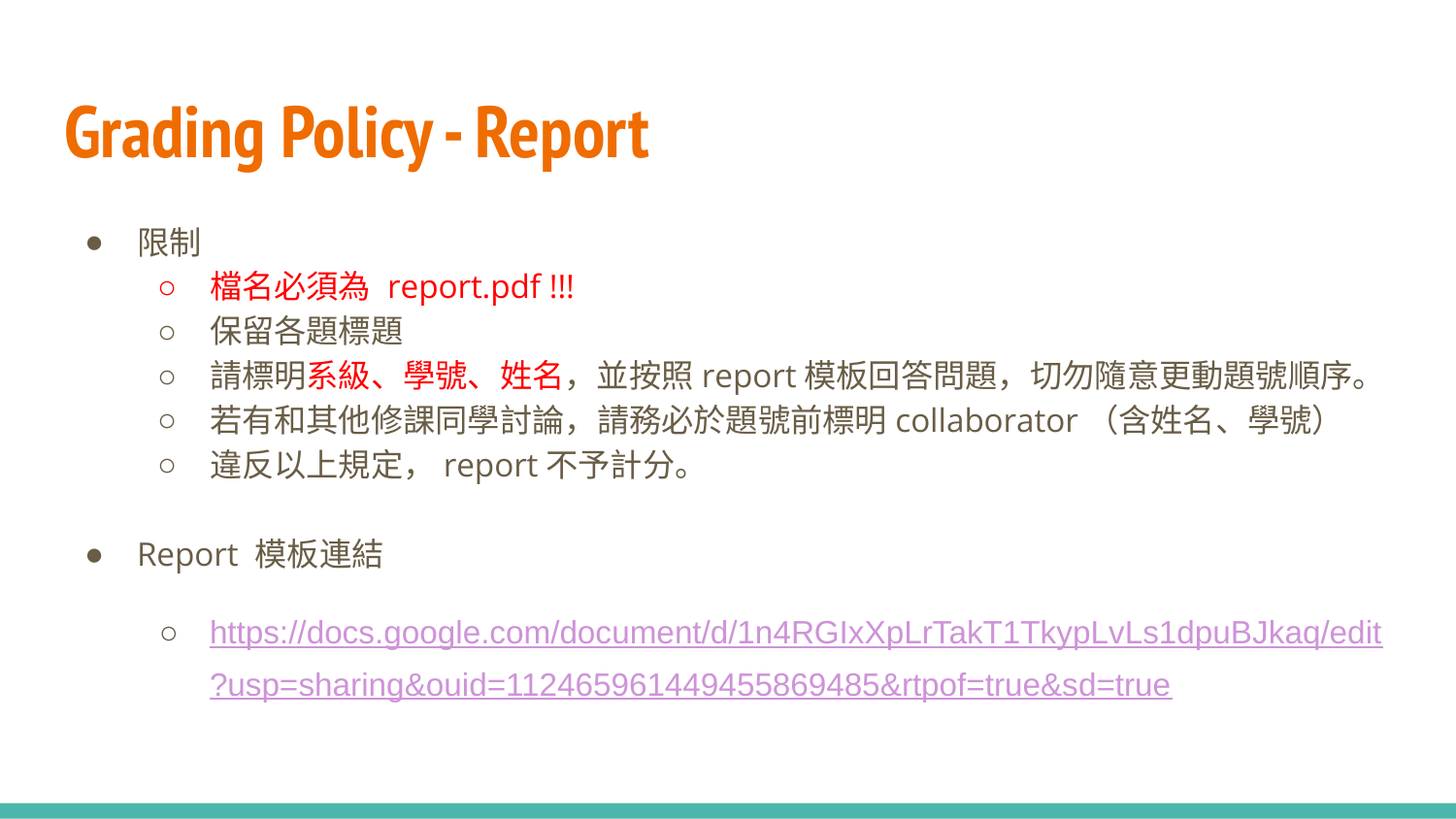

# Grading Policy - Report
限制
檔名必須為 report.pdf !!!
保留各題標題
請標明系級、學號、姓名，並按照report模板回答問題，切勿隨意更動題號順序。
若有和其他修課同學討論，請務必於題號前標明collaborator（含姓名、學號）
違反以上規定，report不予計分。
Report 模板連結
https://docs.google.com/document/d/1n4RGIxXpLrTakT1TkypLvLs1dpuBJkaq/edit?usp=sharing&ouid=112465961449455869485&rtpof=true&sd=true